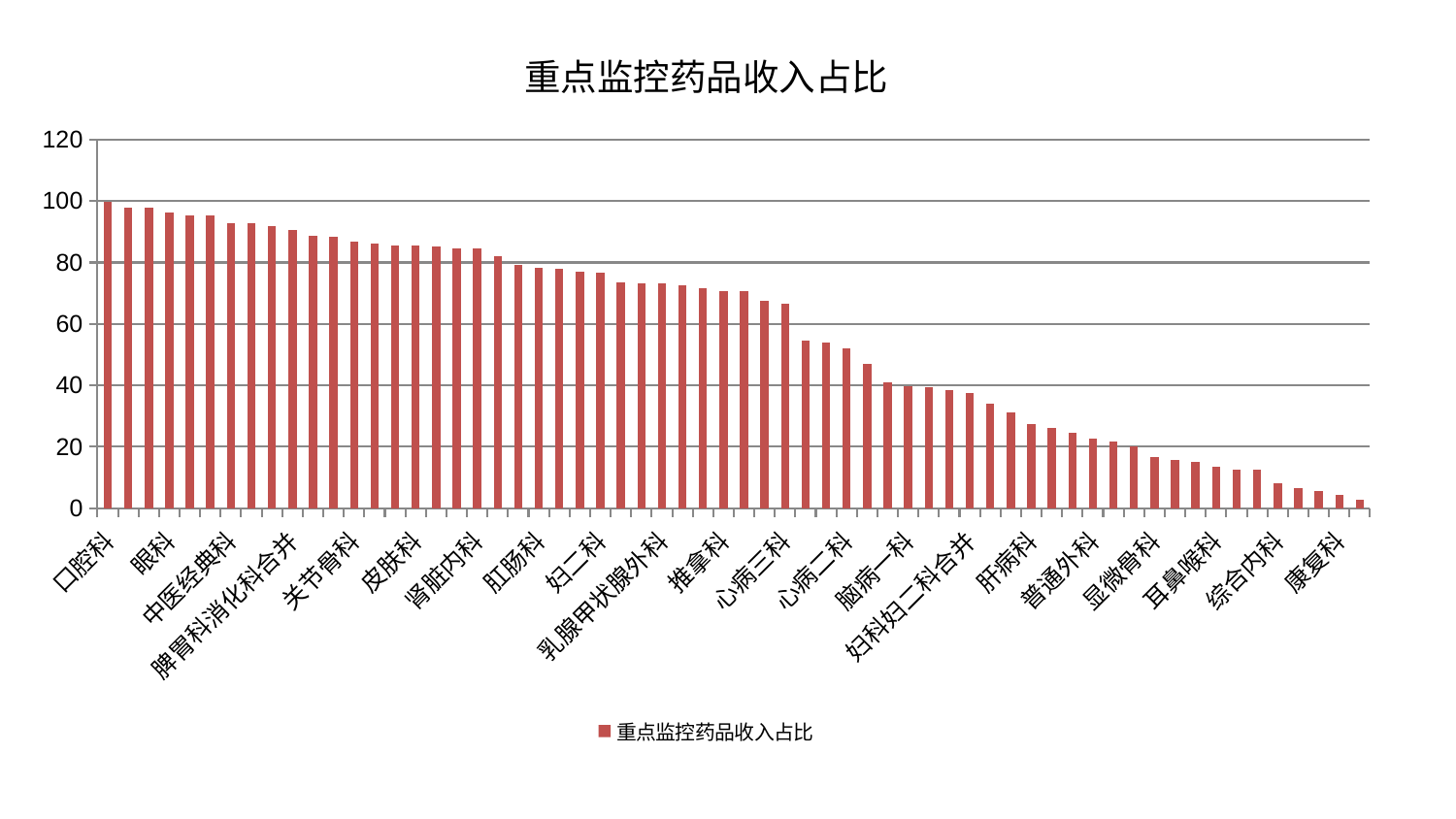

### Chart: 重点监控药品收入占比

| Category | 重点监控药品收入占比 |
|---|---|
| 口腔科 | 99.78344457586228 |
| 小儿推拿科 | 97.86366472369485 |
| 治未病中心 | 97.75671445891795 |
| 眼科 | 96.34093349612533 |
| 肿瘤内科 | 95.3799073889439 |
| 心病一科 | 95.2504749209516 |
| 中医经典科 | 92.86769491238931 |
| 西区重症医学科 | 92.8112044089305 |
| 周围血管科 | 91.97653694940333 |
| 脾胃科消化科合并 | 90.50411239173333 |
| 消化内科 | 88.68194987115565 |
| 重症医学科 | 88.51258178144339 |
| 关节骨科 | 86.74054535993928 |
| 针灸科 | 86.04312755724916 |
| 妇科 | 85.54595596671241 |
| 皮肤科 | 85.40500826214652 |
| 心病四科 | 85.31483946103877 |
| 男科 | 84.57194100276769 |
| 肾脏内科 | 84.56994333166202 |
| 美容皮肤科 | 82.02874817611414 |
| 泌尿外科 | 79.35282643581785 |
| 肛肠科 | 78.16726254121677 |
| 胸外科 | 77.81411259201427 |
| 东区肾病科 | 76.99603524306373 |
| 妇二科 | 76.6908660248668 |
| 脊柱骨科 | 73.42342481168964 |
| 身心医学科 | 73.3333174767197 |
| 乳腺甲状腺外科 | 73.12522066579474 |
| 呼吸内科 | 72.72597936904883 |
| 神经外科 | 71.72348764373054 |
| 推拿科 | 70.79632901467743 |
| 血液科 | 70.59885827799644 |
| 心血管内科 | 67.65423402205342 |
| 心病三科 | 66.68891255147062 |
| 儿科 | 54.6288802958812 |
| 脑病二科 | 53.886175951830765 |
| 心病二科 | 52.06978789236214 |
| 风湿病科 | 46.86406680586599 |
| 内分泌科 | 41.00106883037184 |
| 脑病一科 | 39.75140843171492 |
| 微创骨科 | 39.45408933567685 |
| 小儿骨科 | 38.54831718347693 |
| 妇科妇二科合并 | 37.56473478021125 |
| 创伤骨科 | 34.01905895596797 |
| 神经内科 | 31.056471567972864 |
| 肝病科 | 27.52982860959079 |
| 脑病三科 | 26.195078030365494 |
| 脾胃病科 | 24.730874201677054 |
| 普通外科 | 22.601824322481654 |
| 肾病科 | 21.872713624446803 |
| 东区重症医学科 | 20.206386716933377 |
| 显微骨科 | 16.778154349264973 |
| 老年医学科 | 15.66239676693424 |
| 骨科 | 15.235938794332448 |
| 耳鼻喉科 | 13.599370963293577 |
| 产科 | 12.644994439433388 |
| 中医外治中心 | 12.416683588558719 |
| 综合内科 | 8.022048523824331 |
| 医院 | 6.459040474425426 |
| 肝胆外科 | 5.573220404803991 |
| 康复科 | 4.197555714583534 |
| 运动损伤骨科 | 2.641697126053355 |
260